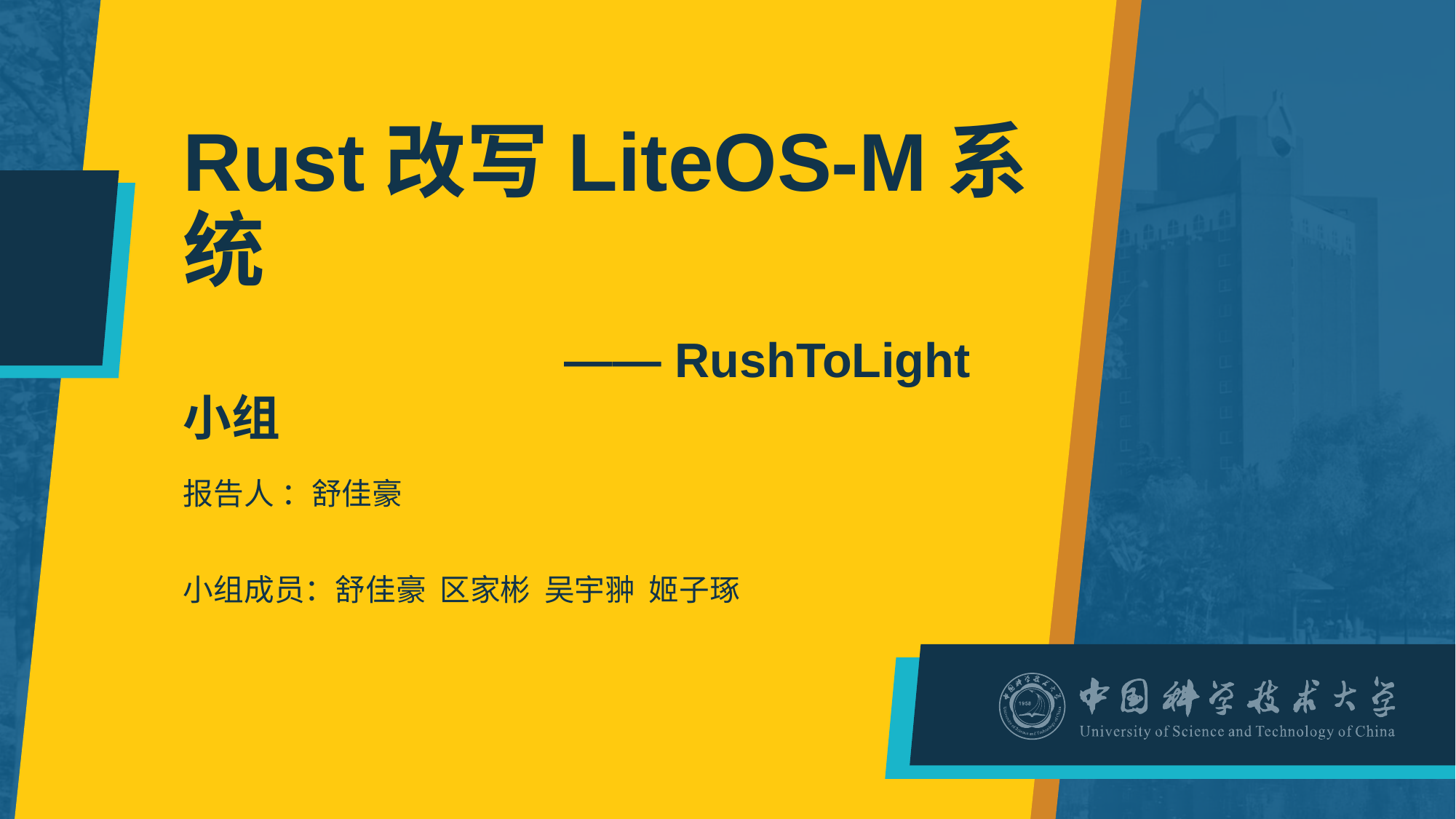

# Rust改写LiteOS-M系统
			    —— RushToLight小组
报告人 ：舒佳豪

小组成员：舒佳豪  区家彬  吴宇翀  姬子琢